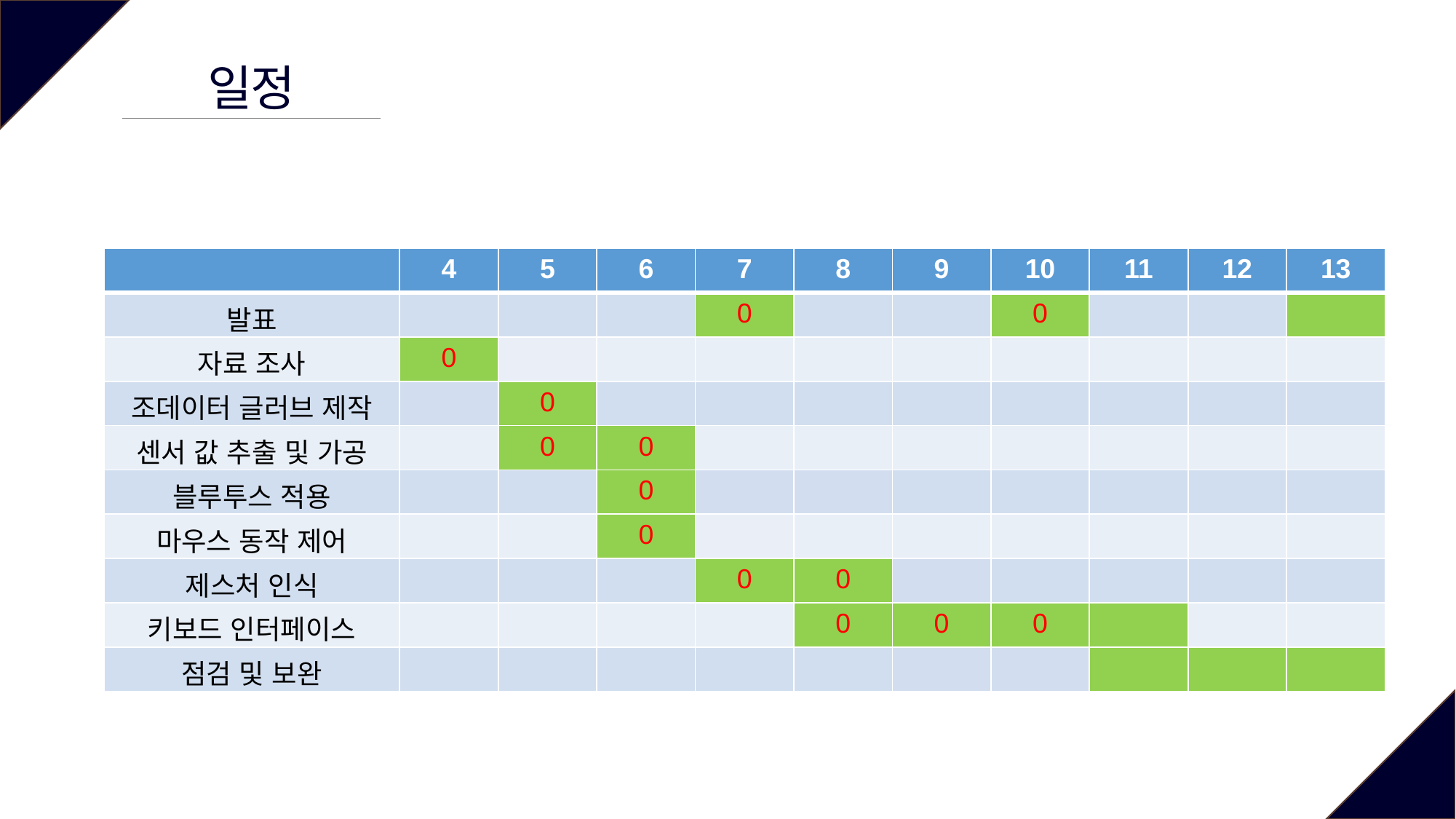

일정
|  | 4 | 5 | 6 | 7 | 8 | 9 | 10 | 11 | 12 | 13 |
| --- | --- | --- | --- | --- | --- | --- | --- | --- | --- | --- |
| 발표 |  |  |  | 0 |  |  | 0 |  |  |  |
| 자료 조사 | 0 |  |  |  |  |  |  |  |  |  |
| 조데이터 글러브 제작 |  | 0 |  |  |  |  |  |  |  |  |
| 센서 값 추출 및 가공 |  | 0 | 0 |  |  |  |  |  |  |  |
| 블루투스 적용 |  |  | 0 |  |  |  |  |  |  |  |
| 마우스 동작 제어 |  |  | 0 |  |  |  |  |  |  |  |
| 제스처 인식 |  |  |  | 0 | 0 |  |  |  |  |  |
| 키보드 인터페이스 |  |  |  |  | 0 | 0 | 0 |  |  |  |
| 점검 및 보완 |  |  |  |  |  |  |  |  |  |  |